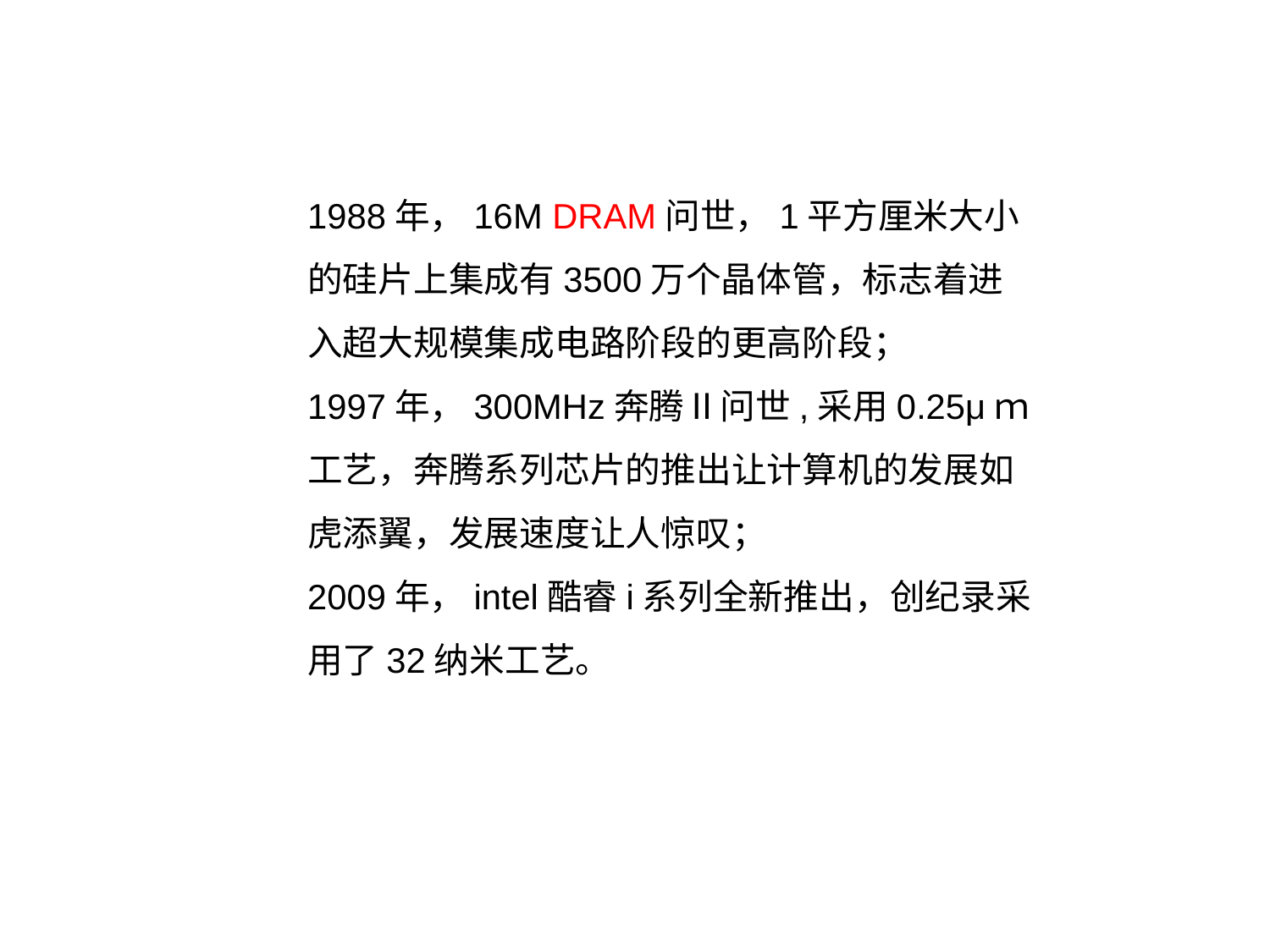

1988年，16M DRAM问世，1平方厘米大小的硅片上集成有3500万个晶体管，标志着进入超大规模集成电路阶段的更高阶段；
1997年，300MHz奔腾Ⅱ问世,采用0.25μｍ工艺，奔腾系列芯片的推出让计算机的发展如虎添翼，发展速度让人惊叹；
2009年，intel酷睿i系列全新推出，创纪录采用了32纳米工艺。